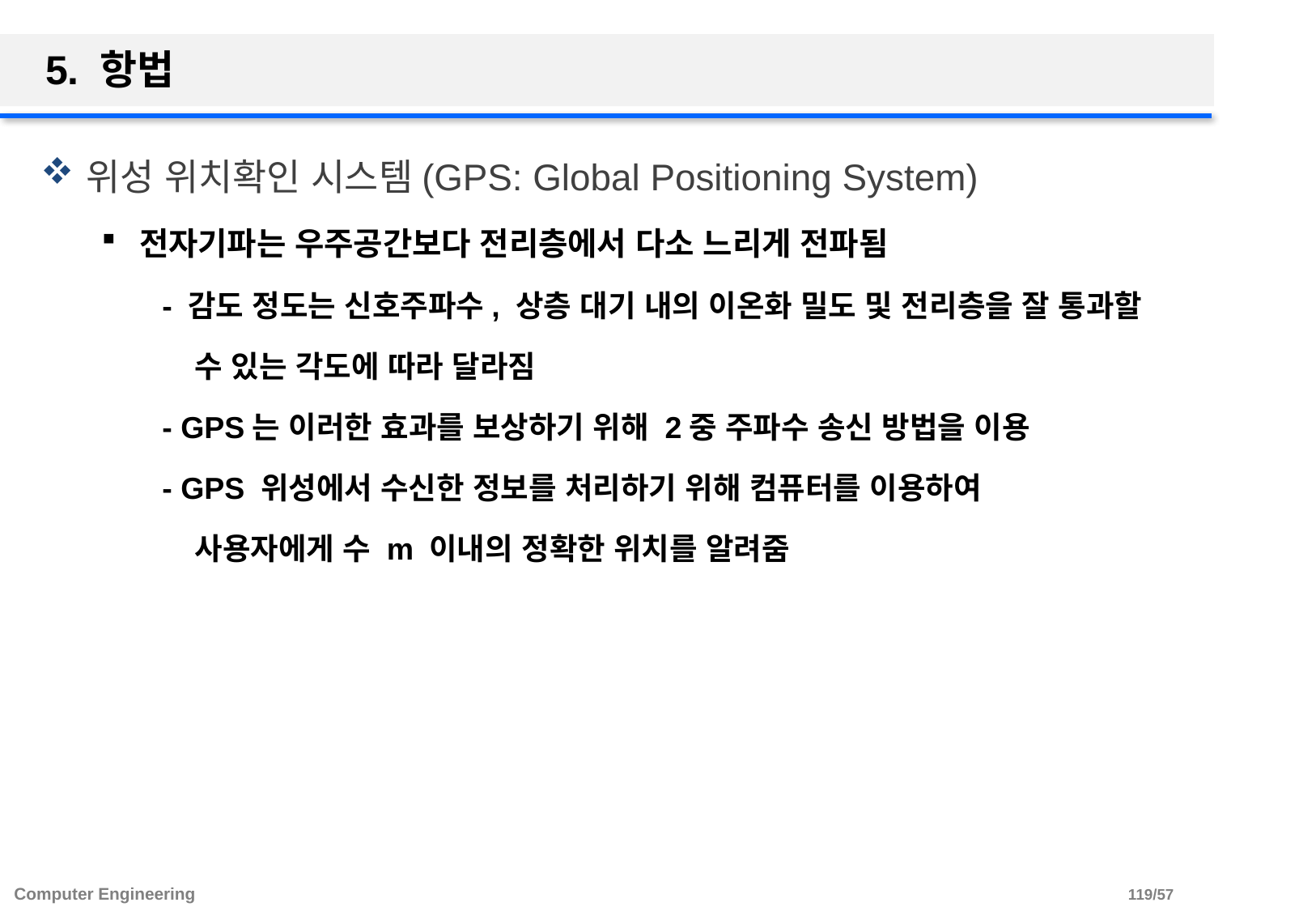

# 5. 항법
위성 위치확인 시스템(GPS: Global Positioning System)
전자기파는 우주공간보다 전리층에서 다소 느리게 전파됨
- 감도 정도는 신호주파수, 상층 대기 내의 이온화 밀도 및 전리층을 잘 통과할
   수 있는 각도에 따라 달라짐
- GPS는 이러한 효과를 보상하기 위해 2중 주파수 송신 방법을 이용
- GPS 위성에서 수신한 정보를 처리하기 위해 컴퓨터를 이용하여
   사용자에게 수 m 이내의 정확한 위치를 알려줌